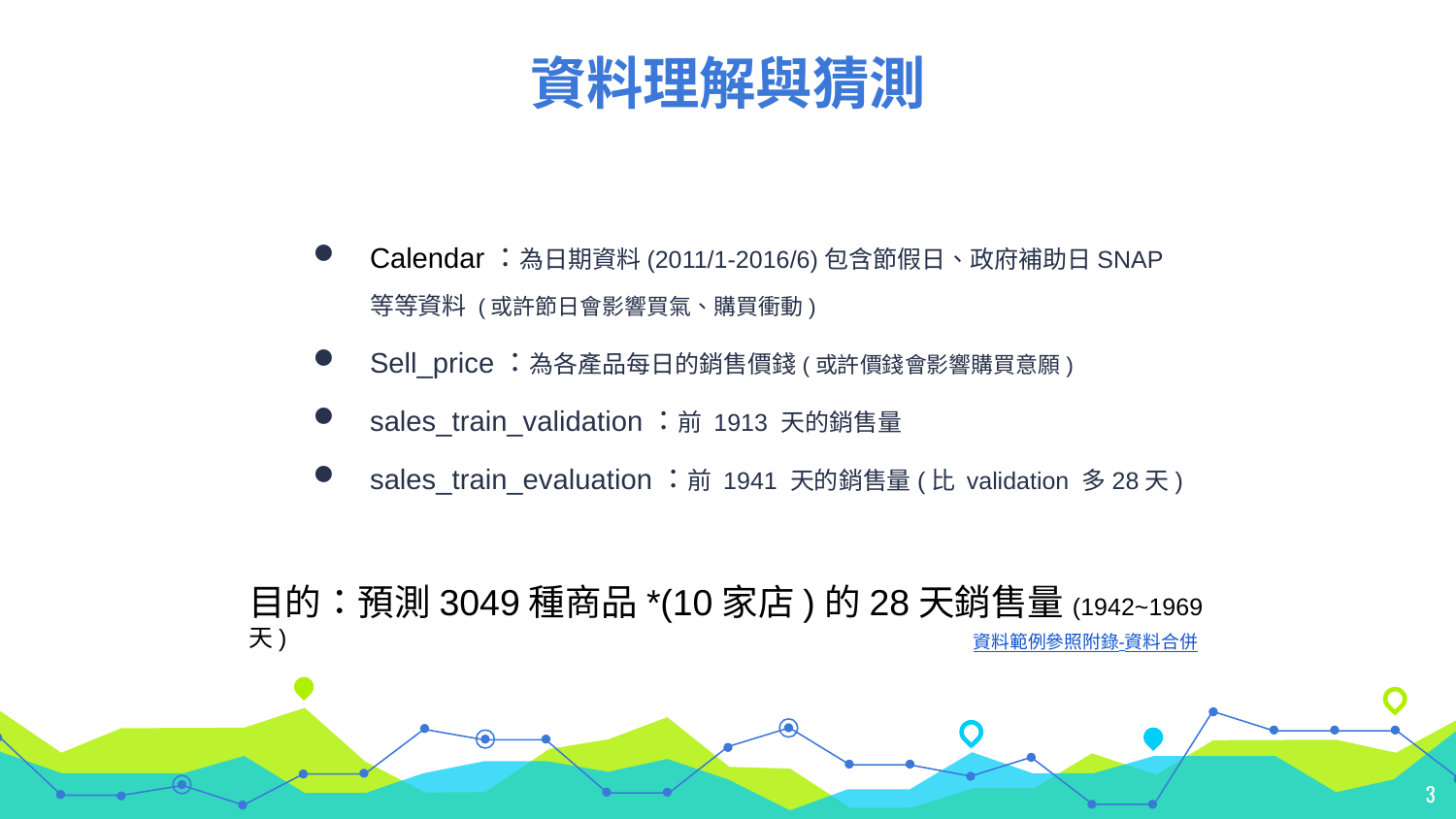

# 資料理解與猜測
Calendar：為日期資料(2011/1-2016/6)包含節假日、政府補助日SNAP等等資料 (或許節日會影響買氣、購買衝動)
Sell_price：為各產品每日的銷售價錢(或許價錢會影響購買意願)
sales_train_validation：前 1913 天的銷售量
sales_train_evaluation：前 1941 天的銷售量(比 validation 多28天)

目的：預測3049種商品*(10家店)的28天銷售量(1942~1969天)
資料範例參照附錄-資料合併
3